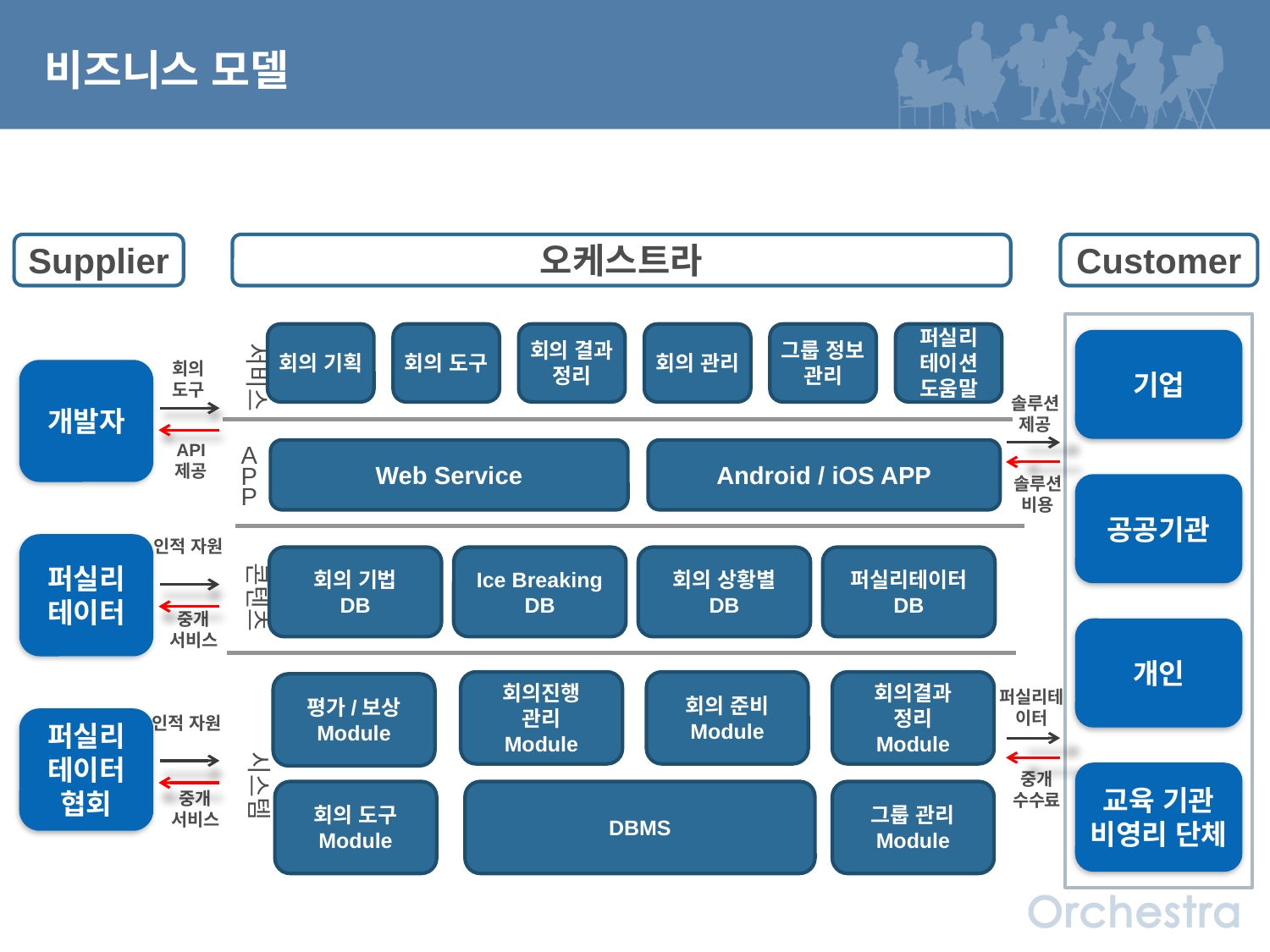

비즈니스 모델
Supplier
오케스트라
Customer

서비스
회의 기획
회의 도구
회의 결과
정리
회의 관리
그룹 정보
관리
퍼실리
테이션
도움말
기업
회의
도구
개발자
솔루션
제공
API
제공
Android / iOS APP
Web Service
A
P
P
솔루션
비용
공공기관
인적 자원
퍼실리
테이터
콘텐츠
회의 기법
DB
Ice Breaking
DB
회의 상황별
DB
퍼실리테이터
DB
중개 서비스
개인
회의진행
관리
Module
회의 준비
Module
회의결과
정리
Module
평가/보상
Module
퍼실리테이터
인적 자원
퍼실리
테이터
협회
시스템
중개 수수료
교육 기관
비영리 단체
중개 서비스
회의 도구
Module
DBMS
그룹 관리
Module